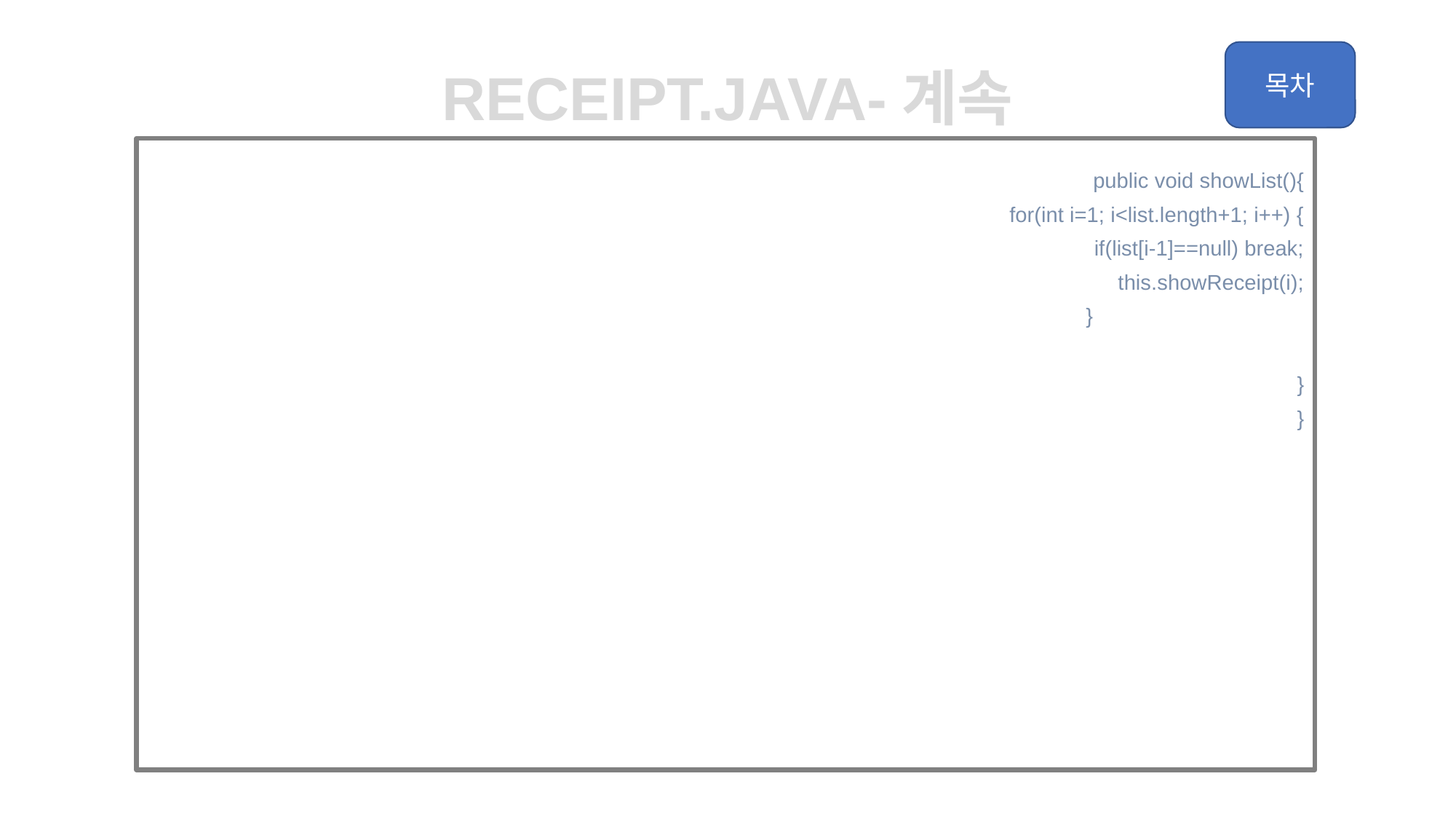

receipt.java-계속

	public void showList(){
		for(int i=1; i<list.length+1; i++) {
			if(list[i-1]==null) break;
			this.showReceipt(i);
		}

	}
}